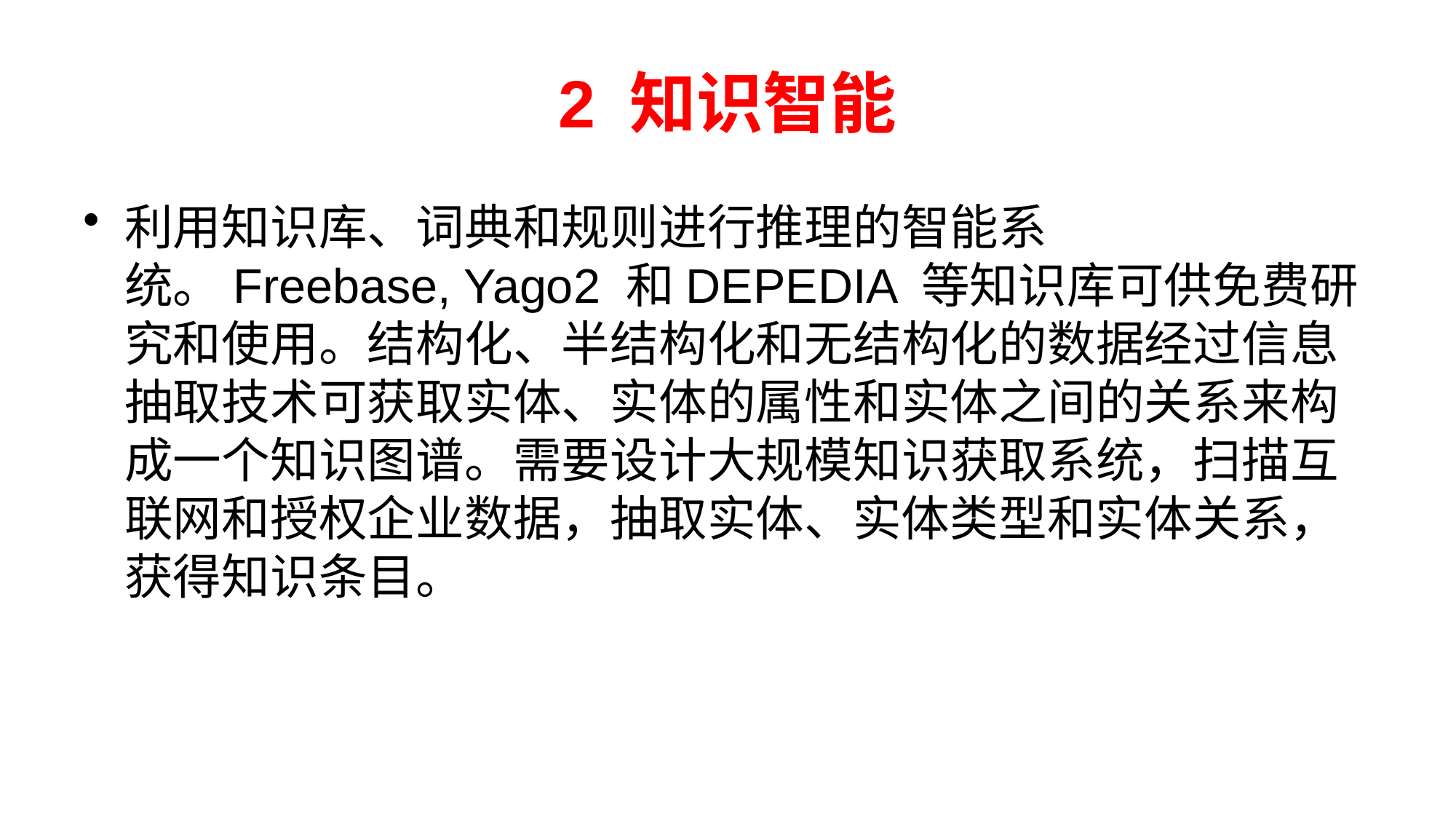

# 2 知识智能
利用知识库、词典和规则进行推理的智能系统。Freebase, Yago2 和DEPEDIA 等知识库可供免费研究和使用。结构化、半结构化和无结构化的数据经过信息抽取技术可获取实体、实体的属性和实体之间的关系来构成一个知识图谱。需要设计大规模知识获取系统，扫描互联网和授权企业数据，抽取实体、实体类型和实体关系，获得知识条目。